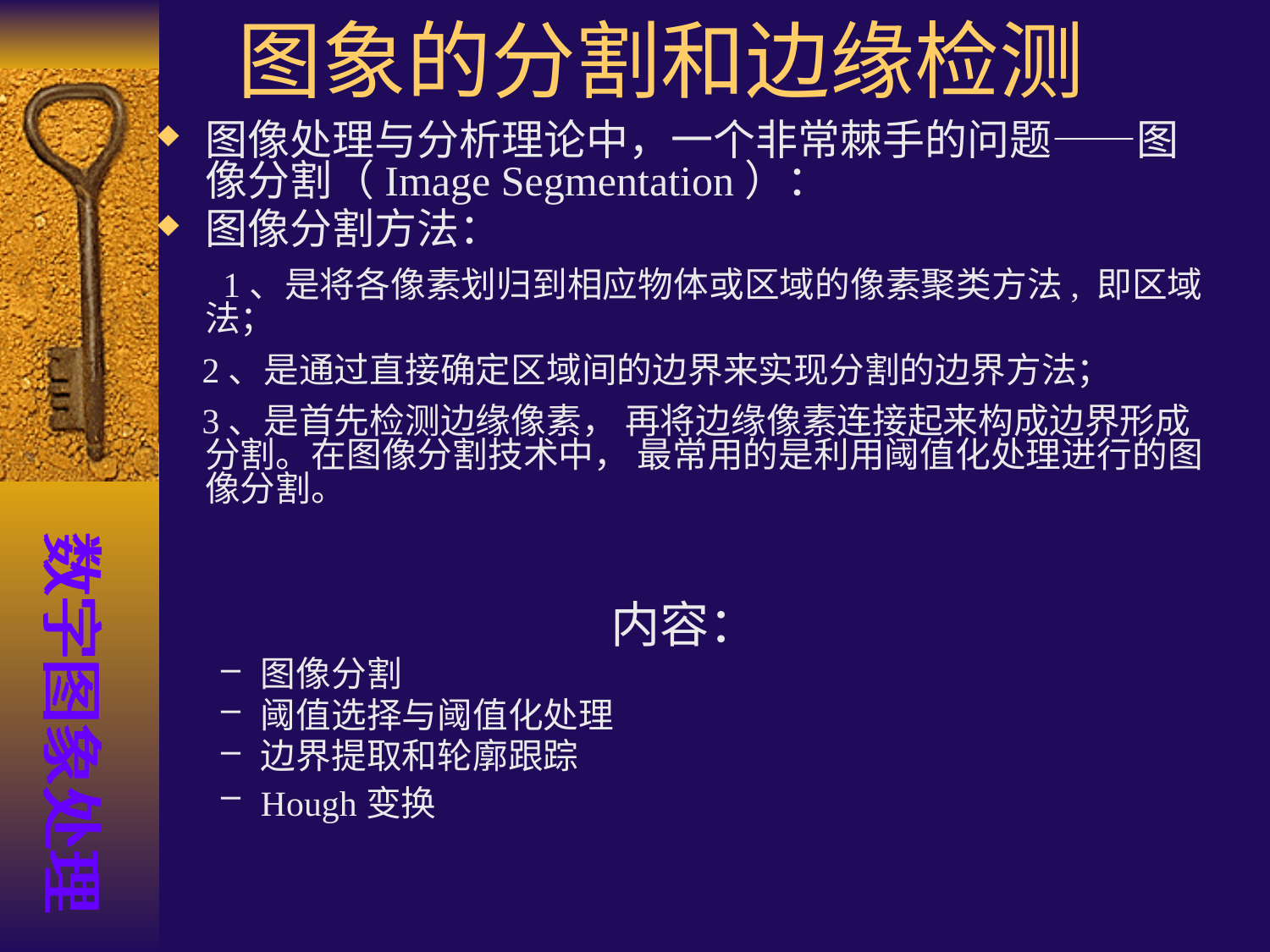

图象的分割和边缘检测
图像处理与分析理论中，一个非常棘手的问题——图像分割（Image Segmentation）：
图像分割方法：
	  1、是将各像素划归到相应物体或区域的像素聚类方法, 即区域法；
     2、是通过直接确定区域间的边界来实现分割的边界方法；
     3、是首先检测边缘像素， 再将边缘像素连接起来构成边界形成分割。在图像分割技术中， 最常用的是利用阈值化处理进行的图像分割。

内容：
图像分割
阈值选择与阈值化处理
边界提取和轮廓跟踪
Hough变换
数字图象处理
数字图象处理